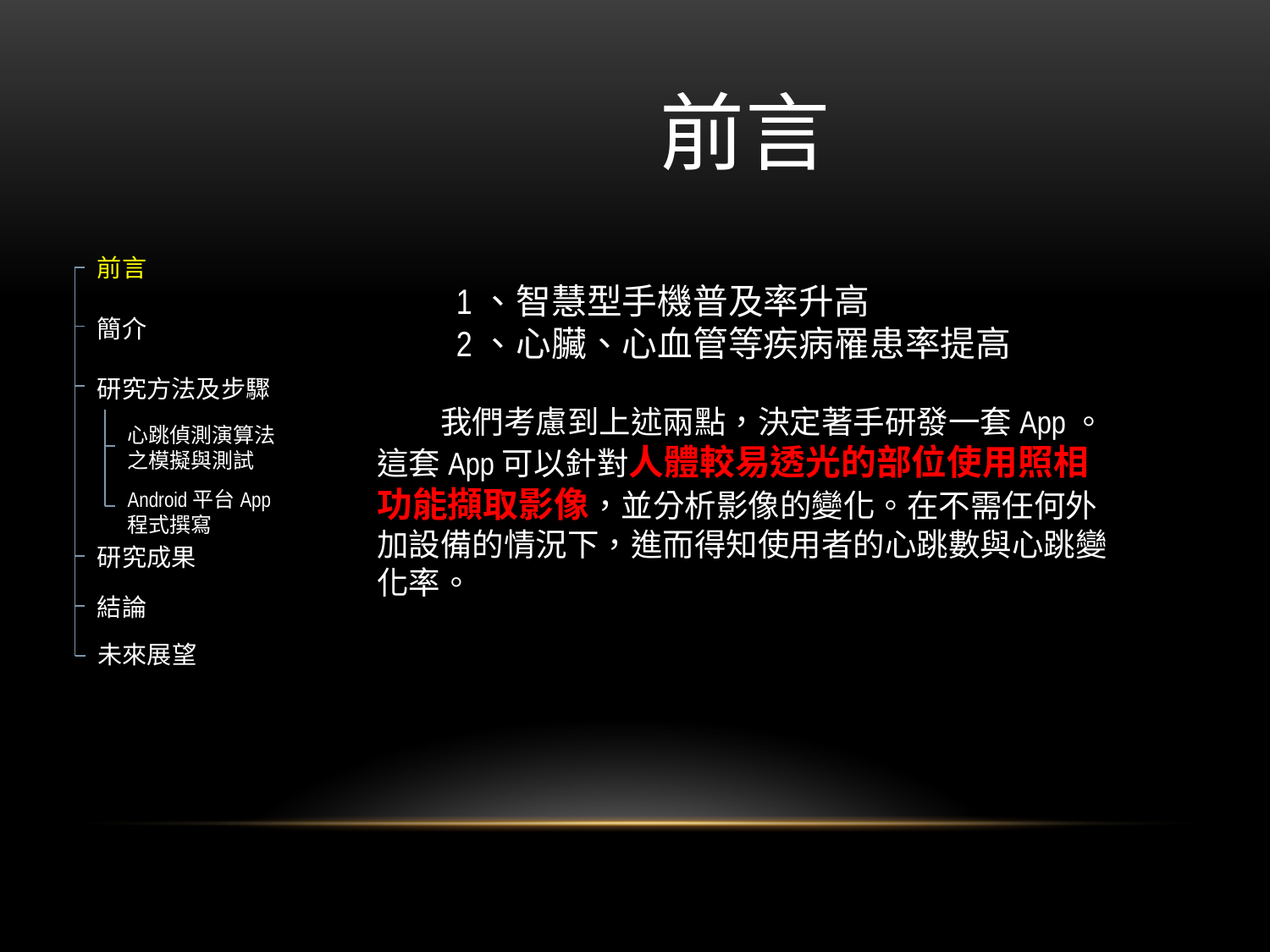

# 前言
前言
簡介
研究方法及步驟
心跳偵測演算法之模擬與測試
Android平台App
程式撰寫
研究成果
結論
未來展望
　　1、智慧型手機普及率升高
　　2、心臟、心血管等疾病罹患率提高

　　我們考慮到上述兩點，決定著手研發一套App。這套App可以針對人體較易透光的部位使用照相功能擷取影像，並分析影像的變化。在不需任何外加設備的情況下，進而得知使用者的心跳數與心跳變化率。